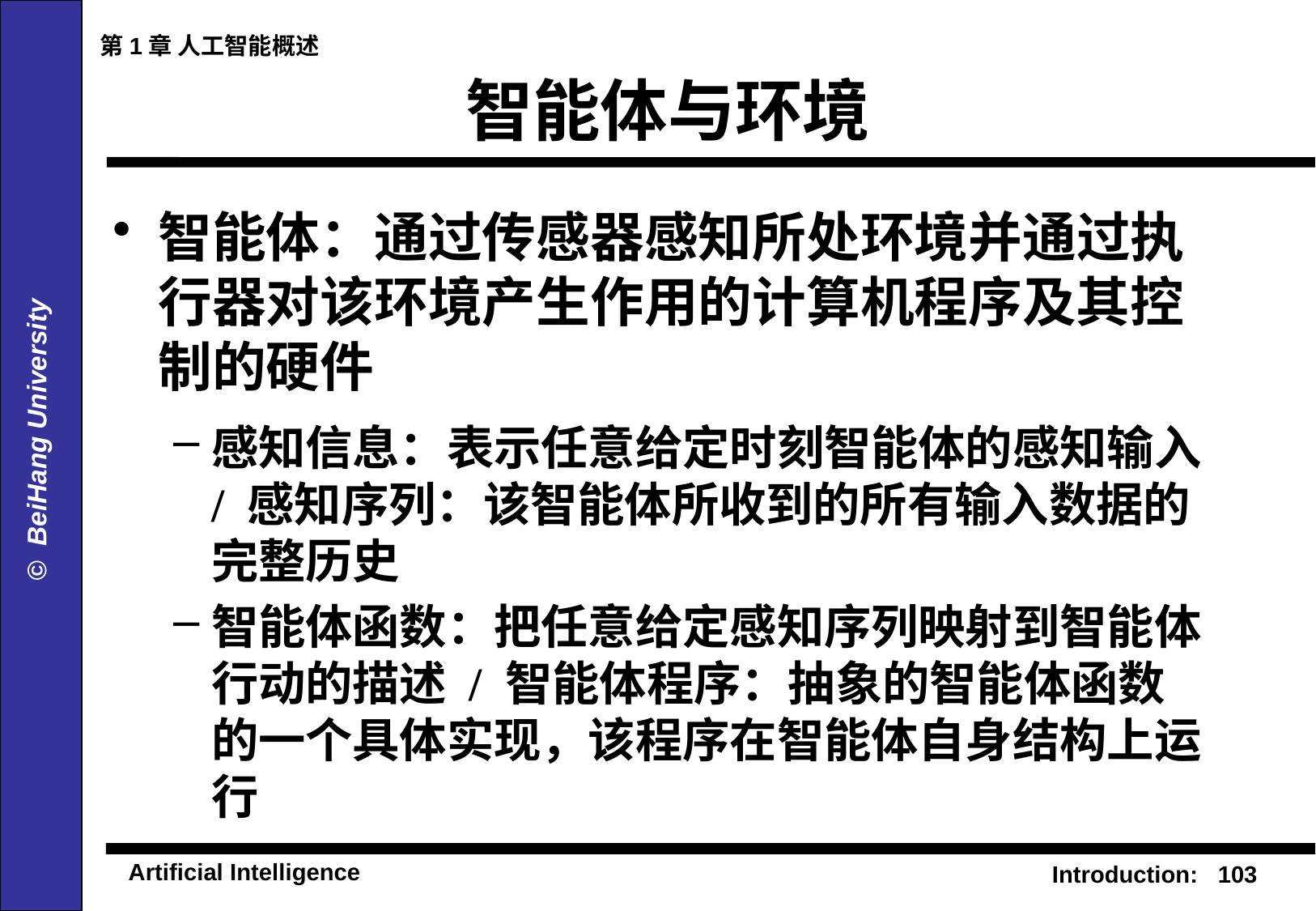

第1章 人工智能概述
# 智能体与环境
智能体：通过传感器感知所处环境并通过执行器对该环境产生作用的计算机程序及其控制的硬件
感知信息：表示任意给定时刻智能体的感知输入 / 感知序列：该智能体所收到的所有输入数据的完整历史
智能体函数：把任意给定感知序列映射到智能体行动的描述 / 智能体程序：抽象的智能体函数的一个具体实现，该程序在智能体自身结构上运行